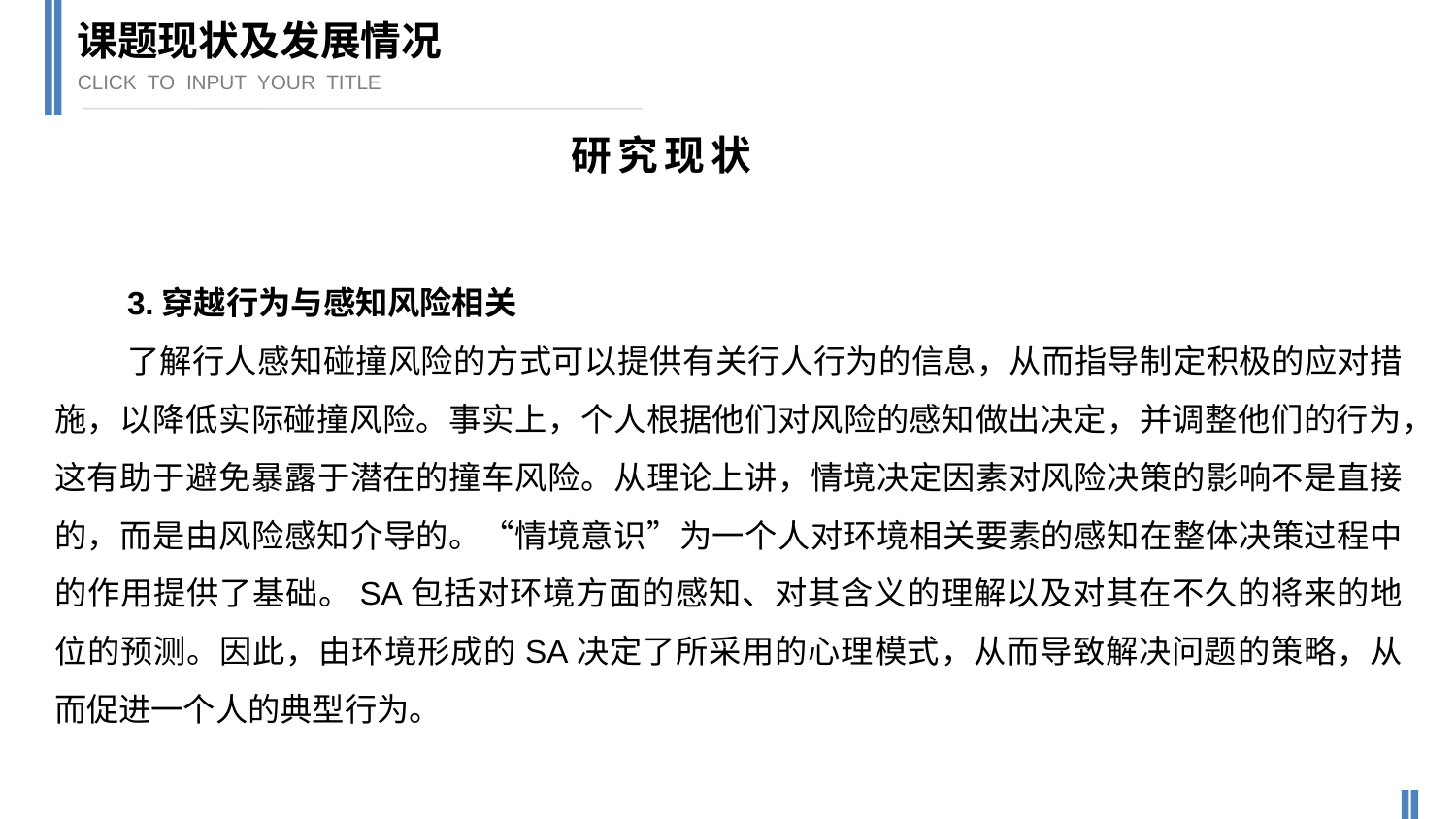

课题现状及发展情况
CLICK  TO  INPUT  YOUR  TITLE
研究现状
3.穿越行为与感知风险相关
了解行人感知碰撞风险的方式可以提供有关行人行为的信息，从而指导制定积极的应对措施，以降低实际碰撞风险。事实上，个人根据他们对风险的感知做出决定，并调整他们的行为，这有助于避免暴露于潜在的撞车风险。从理论上讲，情境决定因素对风险决策的影响不是直接的，而是由风险感知介导的。“情境意识”为一个人对环境相关要素的感知在整体决策过程中的作用提供了基础。SA包括对环境方面的感知、对其含义的理解以及对其在不久的将来的地位的预测。因此，由环境形成的SA决定了所采用的心理模式，从而导致解决问题的策略，从而促进一个人的典型行为。